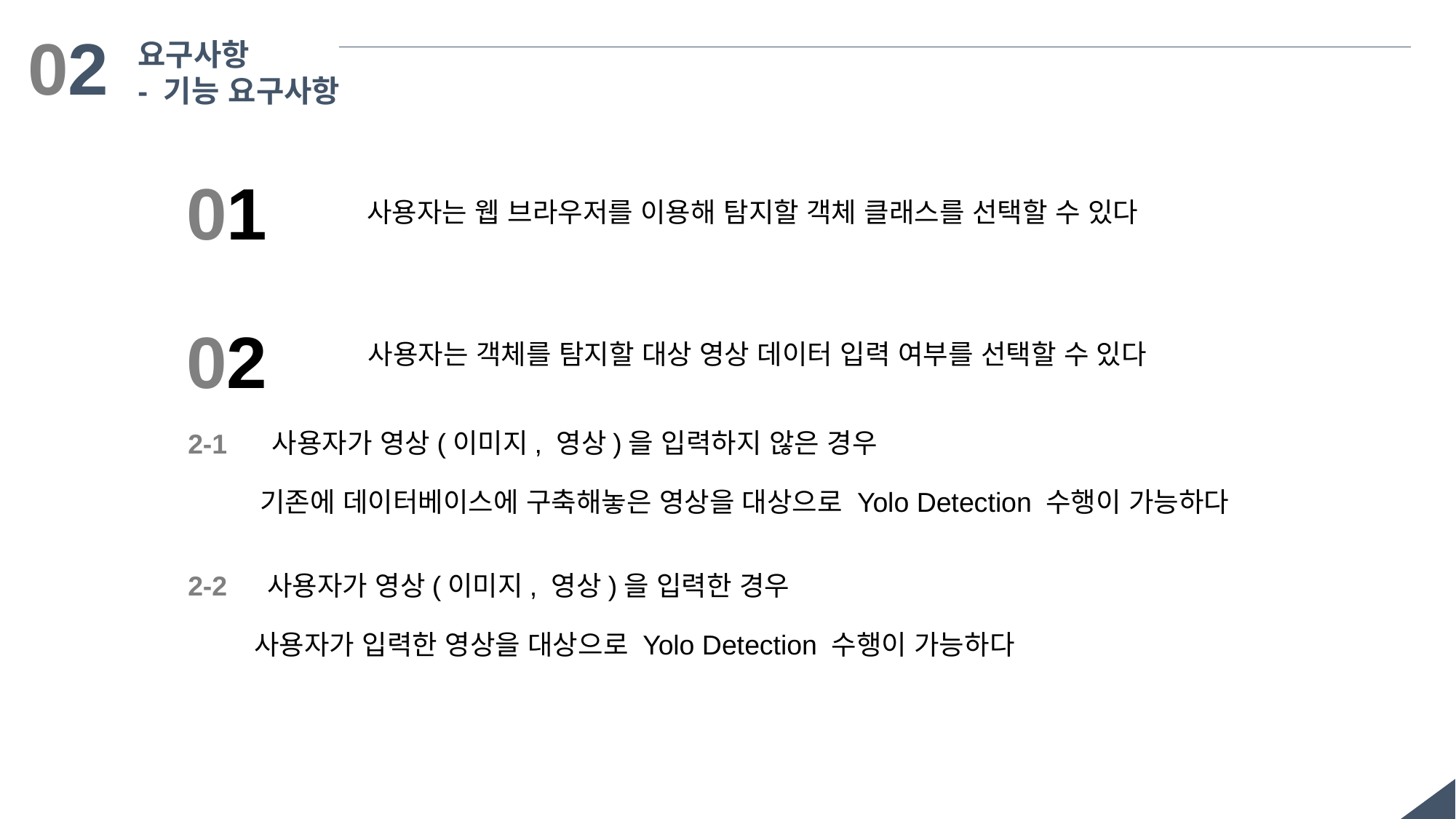

02
요구사항
- 기능 요구사항
01
사용자는 웹 브라우저를 이용해 탐지할 객체 클래스를 선택할 수 있다
02
사용자는 객체를 탐지할 대상 영상 데이터 입력 여부를 선택할 수 있다
사용자가 영상(이미지, 영상)을 입력하지 않은 경우
2-1
기존에 데이터베이스에 구축해놓은 영상을 대상으로 Yolo Detection 수행이 가능하다
사용자가 영상(이미지, 영상)을 입력한 경우
2-2
사용자가 입력한 영상을 대상으로 Yolo Detection 수행이 가능하다